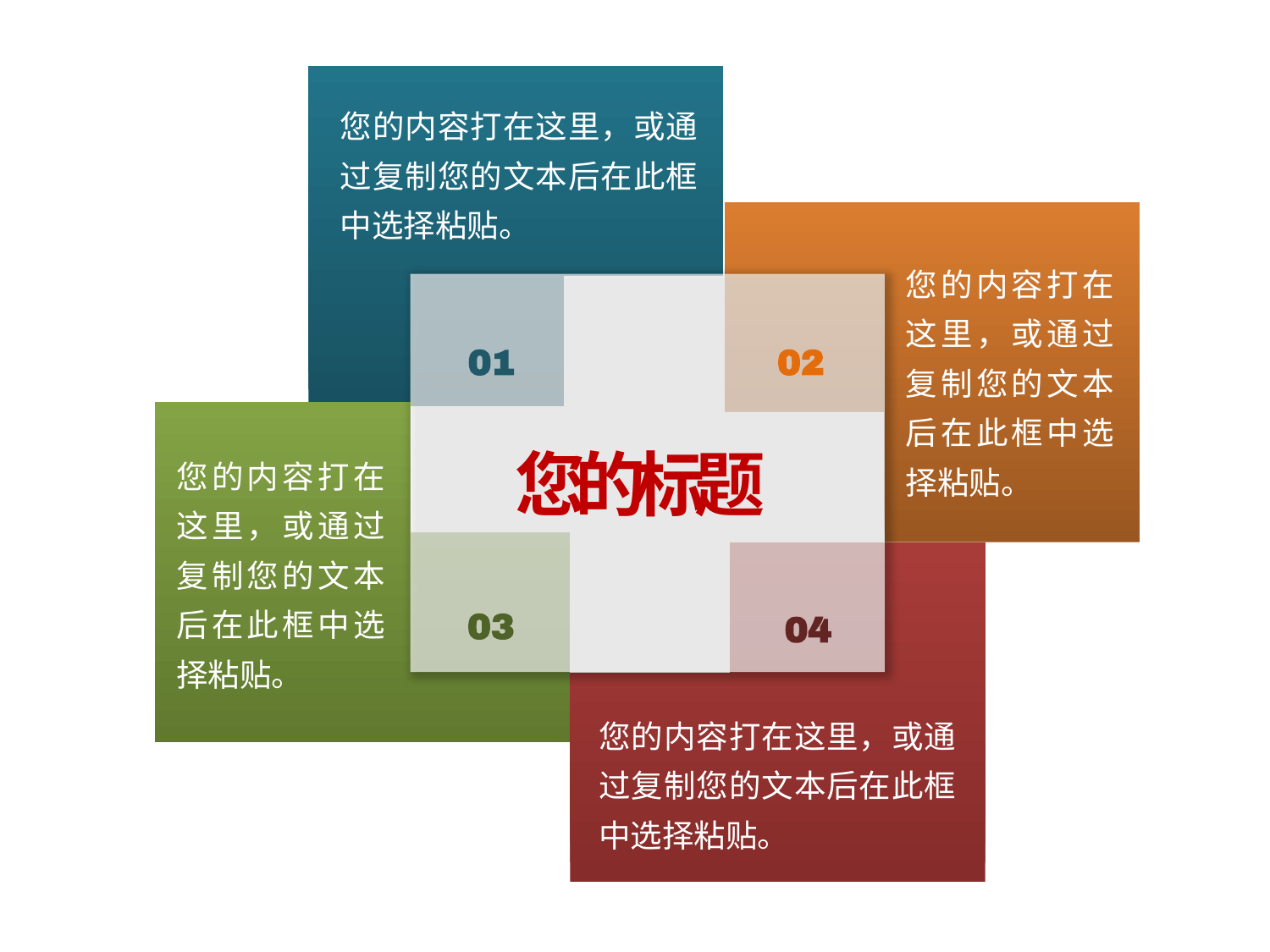

您的内容打在这里，或通过复制您的文本后在此框中选择粘贴。

您的内容打在这里，或通过复制您的文本后在此框中选择粘贴。

01
02

您的标题
您的内容打在这里，或通过复制您的文本后在此框中选择粘贴。

03
04
您的内容打在这里，或通过复制您的文本后在此框中选择粘贴。